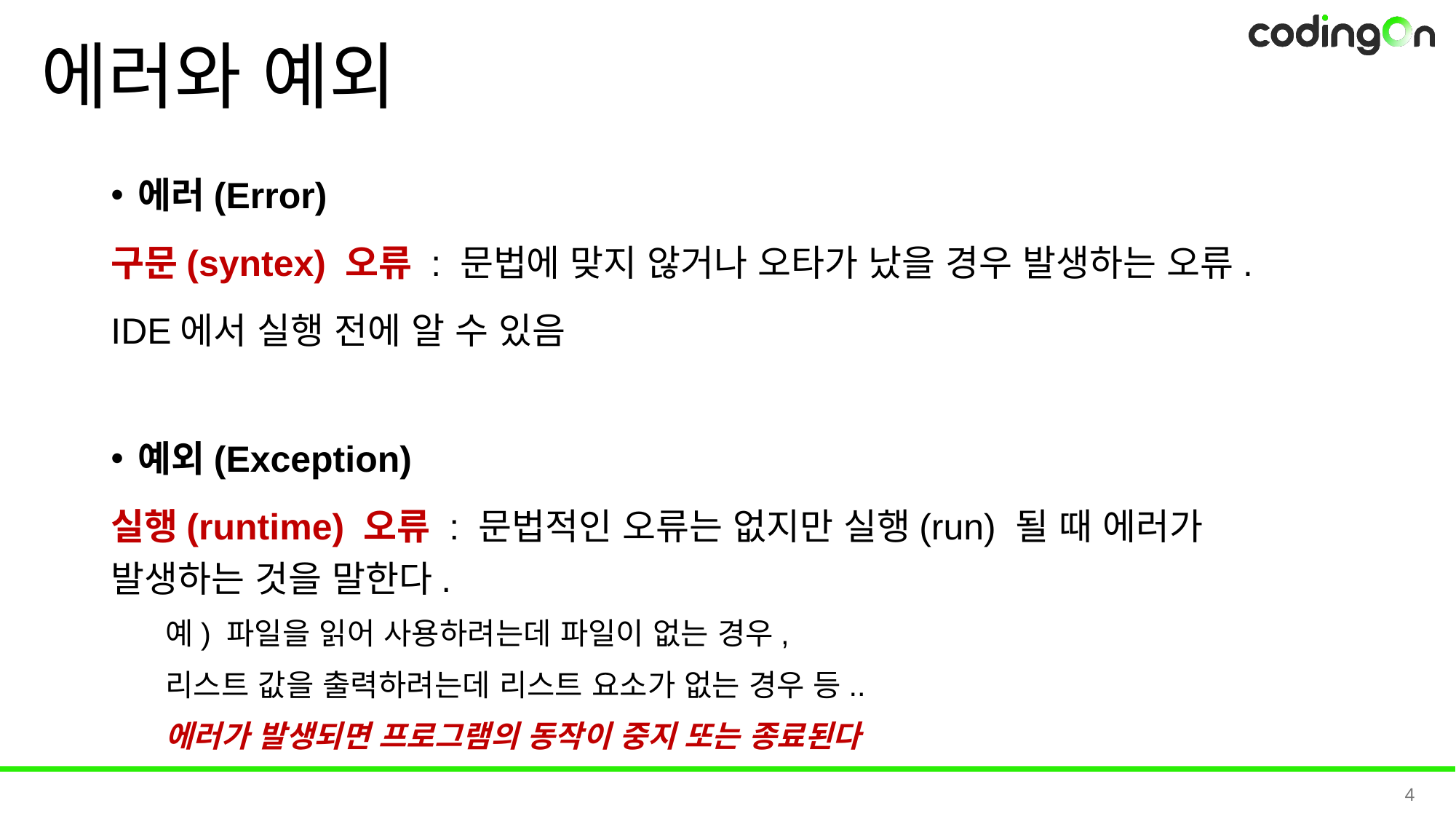

# 에러와 예외
에러(Error)
구문(syntex) 오류 : 문법에 맞지 않거나 오타가 났을 경우 발생하는 오류.
IDE에서 실행 전에 알 수 있음

예외(Exception)
실행(runtime) 오류 : 문법적인 오류는 없지만 실행(run) 될 때 에러가 발생하는 것을 말한다.
예) 파일을 읽어 사용하려는데 파일이 없는 경우,
리스트 값을 출력하려는데 리스트 요소가 없는 경우 등..
에러가 발생되면 프로그램의 동작이 중지 또는 종료된다

4